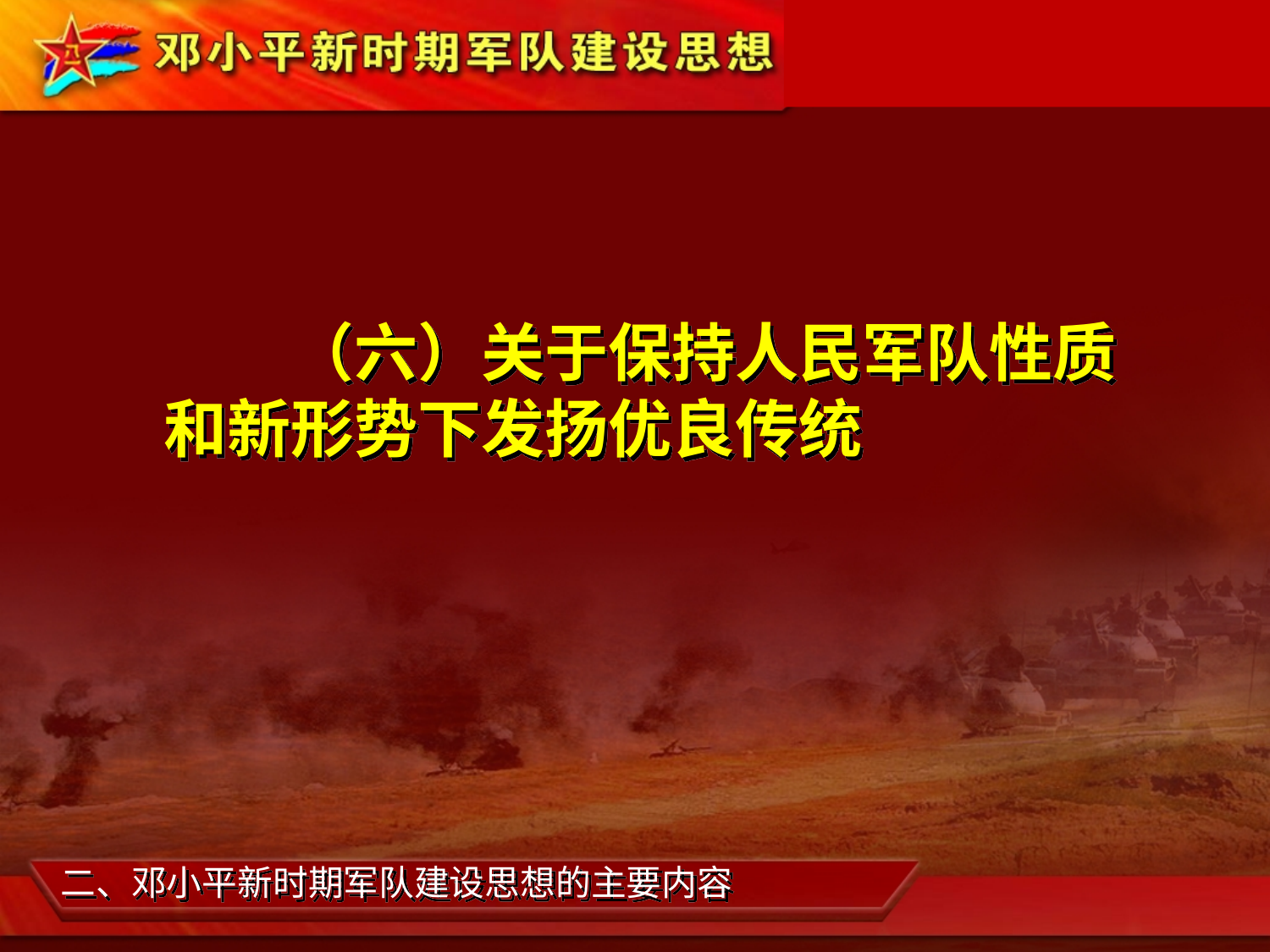

（六）关于保持人民军队性质和新形势下发扬优良传统
二、邓小平新时期军队建设思想的主要内容